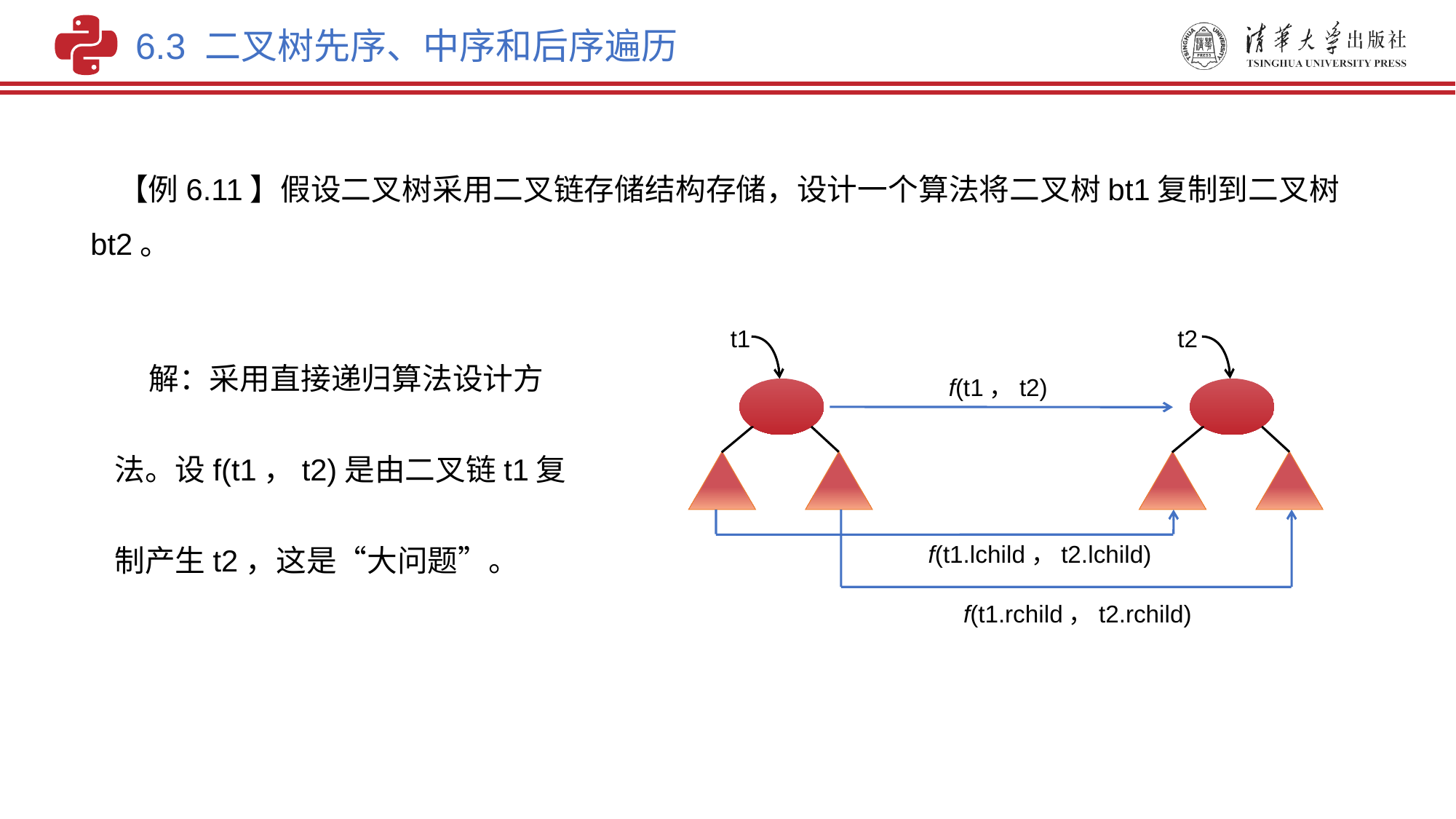

6.3 二叉树先序、中序和后序遍历
   【例6.11】假设二叉树采用二叉链存储结构存储，设计一个算法将二叉树bt1复制到二叉树bt2。
    解：采用直接递归算法设计方法。设f(t1，t2)是由二叉链t1复制产生t2，这是“大问题”。
t1
t2

f(t1，t2)

f(t1.lchild，t2.lchild)

f(t1.rchild，t2.rchild)